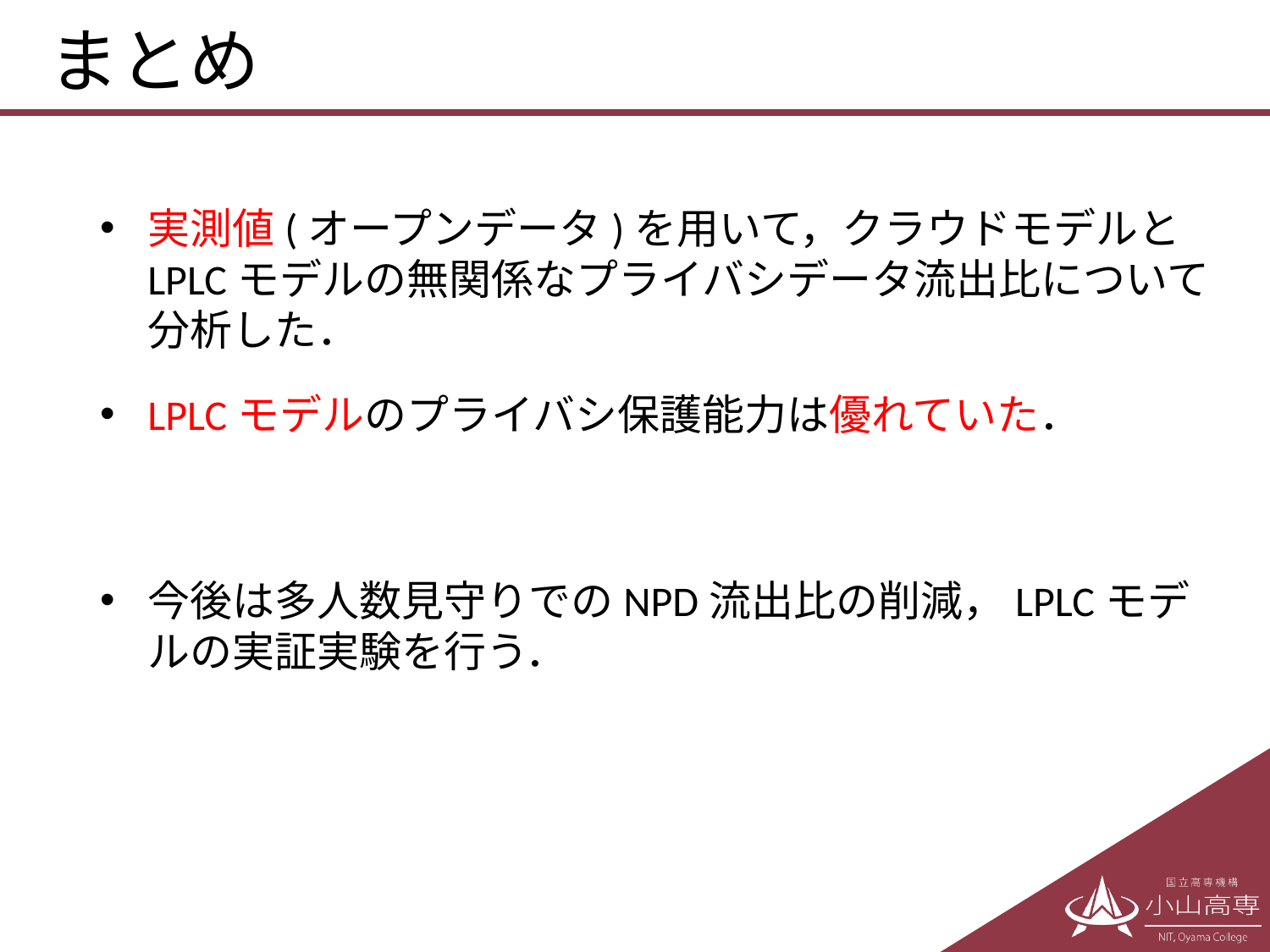

# まとめ
実測値(オープンデータ)を用いて，クラウドモデルとLPLCモデルの無関係なプライバシデータ流出比について分析した．
LPLCモデルのプライバシ保護能力は優れていた．
今後は多人数見守りでのNPD流出比の削減，LPLCモデルの実証実験を行う．